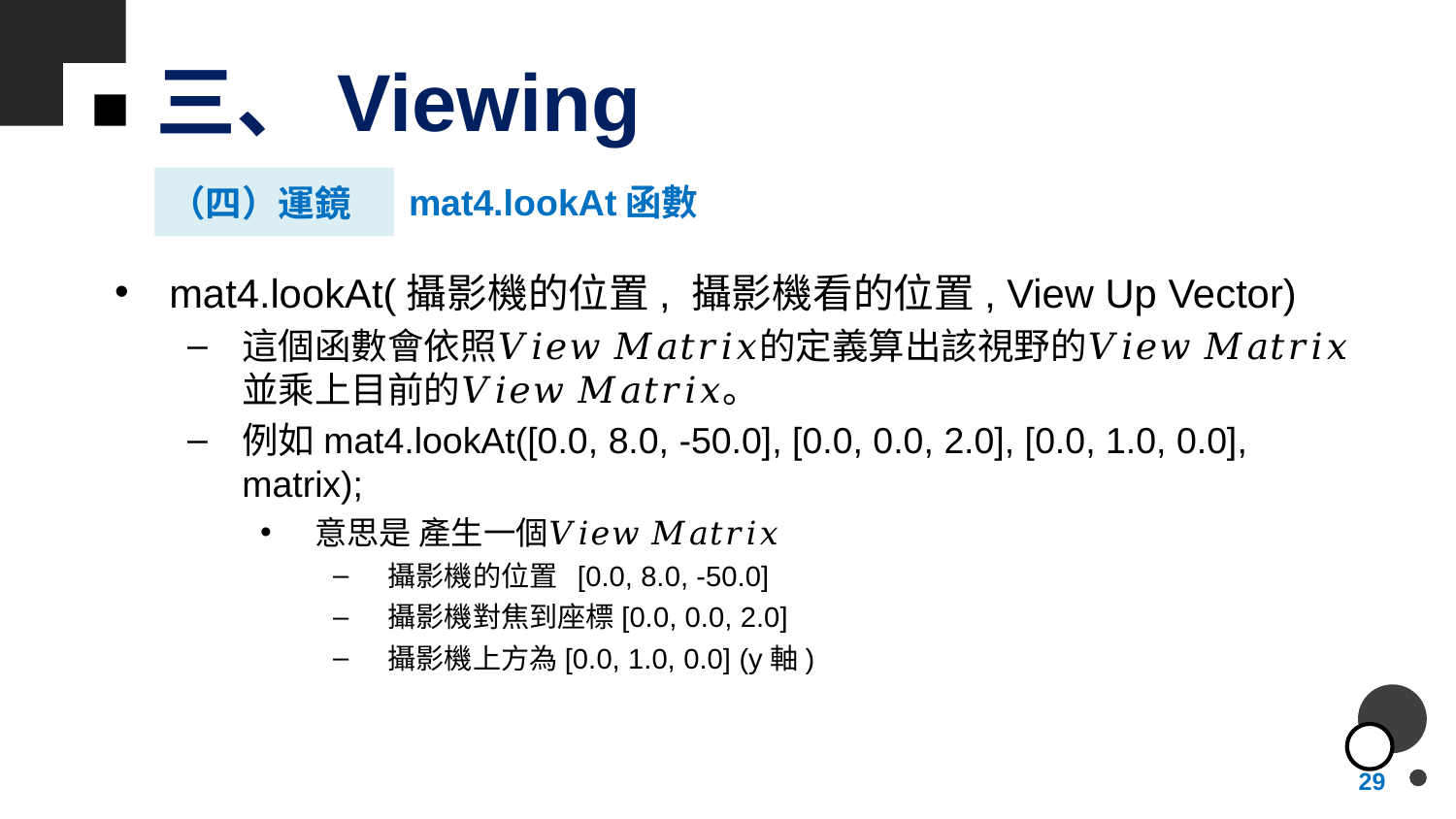

三、Viewing
（四）運鏡
mat4.lookAt函數
mat4.lookAt(攝影機的位置, 攝影機看的位置, View Up Vector)
這個函數會依照𝑉𝑖𝑒𝑤 𝑀𝑎𝑡𝑟𝑖𝑥的定義算出該視野的𝑉𝑖𝑒𝑤 𝑀𝑎𝑡𝑟𝑖𝑥並乘上目前的𝑉𝑖𝑒𝑤 𝑀𝑎𝑡𝑟𝑖𝑥。
例如mat4.lookAt([0.0, 8.0, -50.0], [0.0, 0.0, 2.0], [0.0, 1.0, 0.0], matrix);
意思是 產生一個𝑉𝑖𝑒𝑤 𝑀𝑎𝑡𝑟𝑖𝑥
攝影機的位置  [0.0, 8.0, -50.0]
攝影機對焦到座標[0.0, 0.0, 2.0]
攝影機上方為[0.0, 1.0, 0.0] (y軸)

29